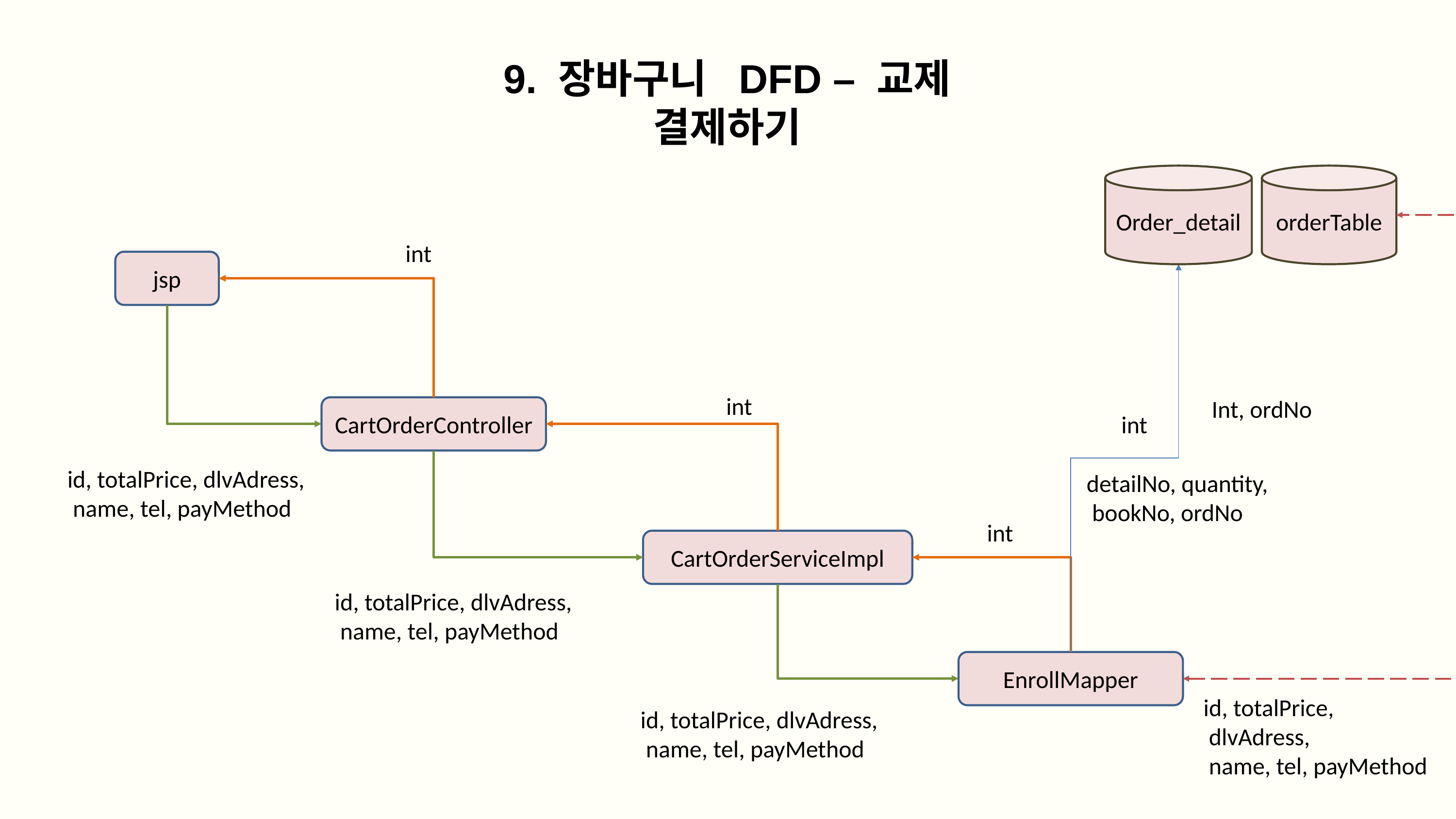

9. 장바구니  DFD – 교제 결제하기
Order_detail
orderTable
int
jsp
int
Int, ordNo
CartOrderController
int
id, totalPrice, dlvAdress,
 name, tel, payMethod
detailNo, quantity,
 bookNo, ordNo
int
CartOrderServiceImpl
id, totalPrice, dlvAdress,
 name, tel, payMethod
EnrollMapper
id, totalPrice,
 dlvAdress,
 name, tel, payMethod
id, totalPrice, dlvAdress,
 name, tel, payMethod